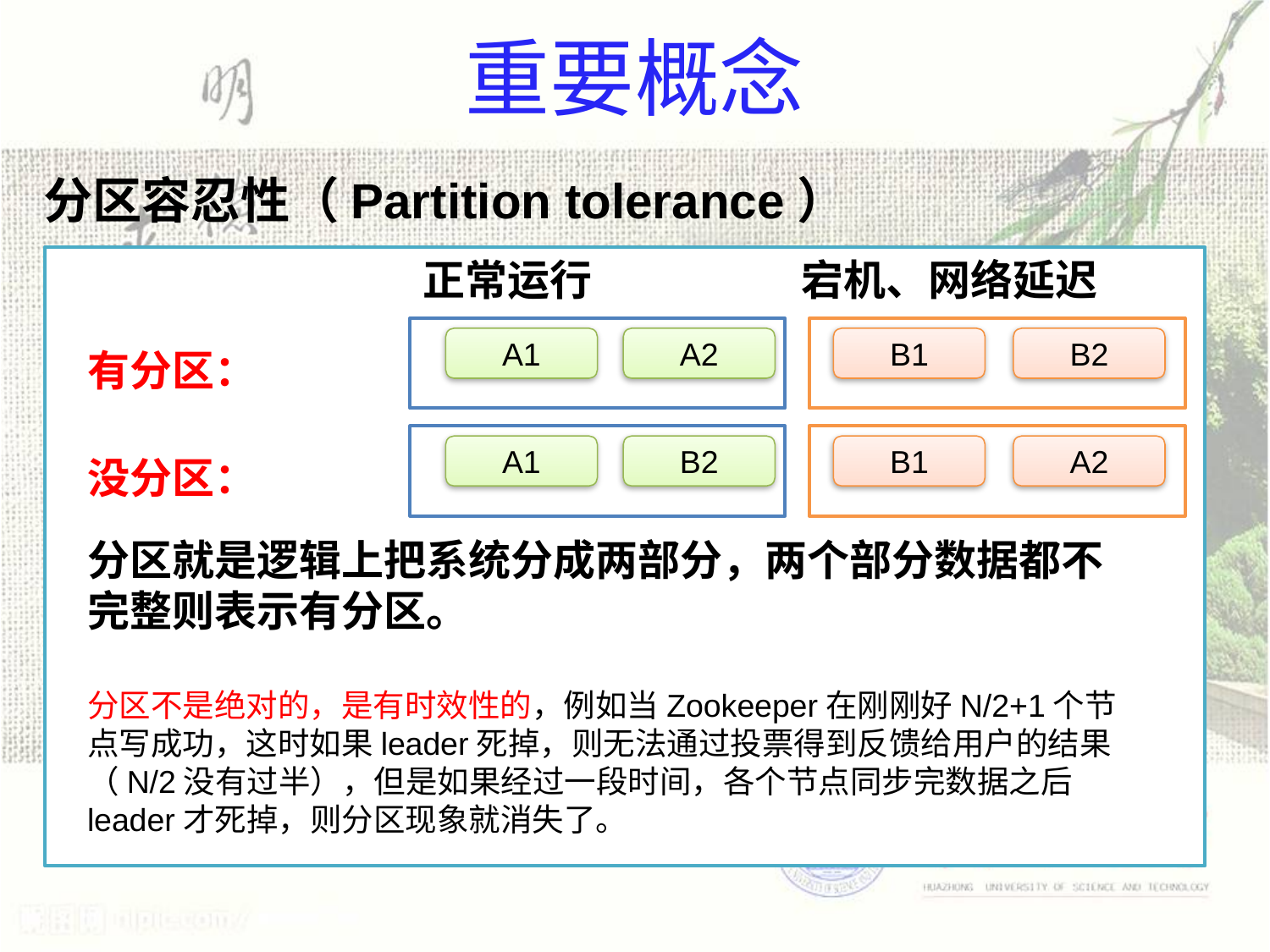

# 重要概念
分区容忍性（Partition tolerance）

正常运行                      宕机、网络延迟

A1
A2
B1
B2
有分区：

A1
B2
B1
A2
没分区：
分区就是逻辑上把系统分成两部分，两个部分数据都不完整则表示有分区。

分区不是绝对的，是有时效性的，例如当Zookeeper在刚刚好N/2+1个节点写成功，这时如果leader死掉，则无法通过投票得到反馈给用户的结果（N/2没有过半），但是如果经过一段时间，各个节点同步完数据之后leader才死掉，则分区现象就消失了。